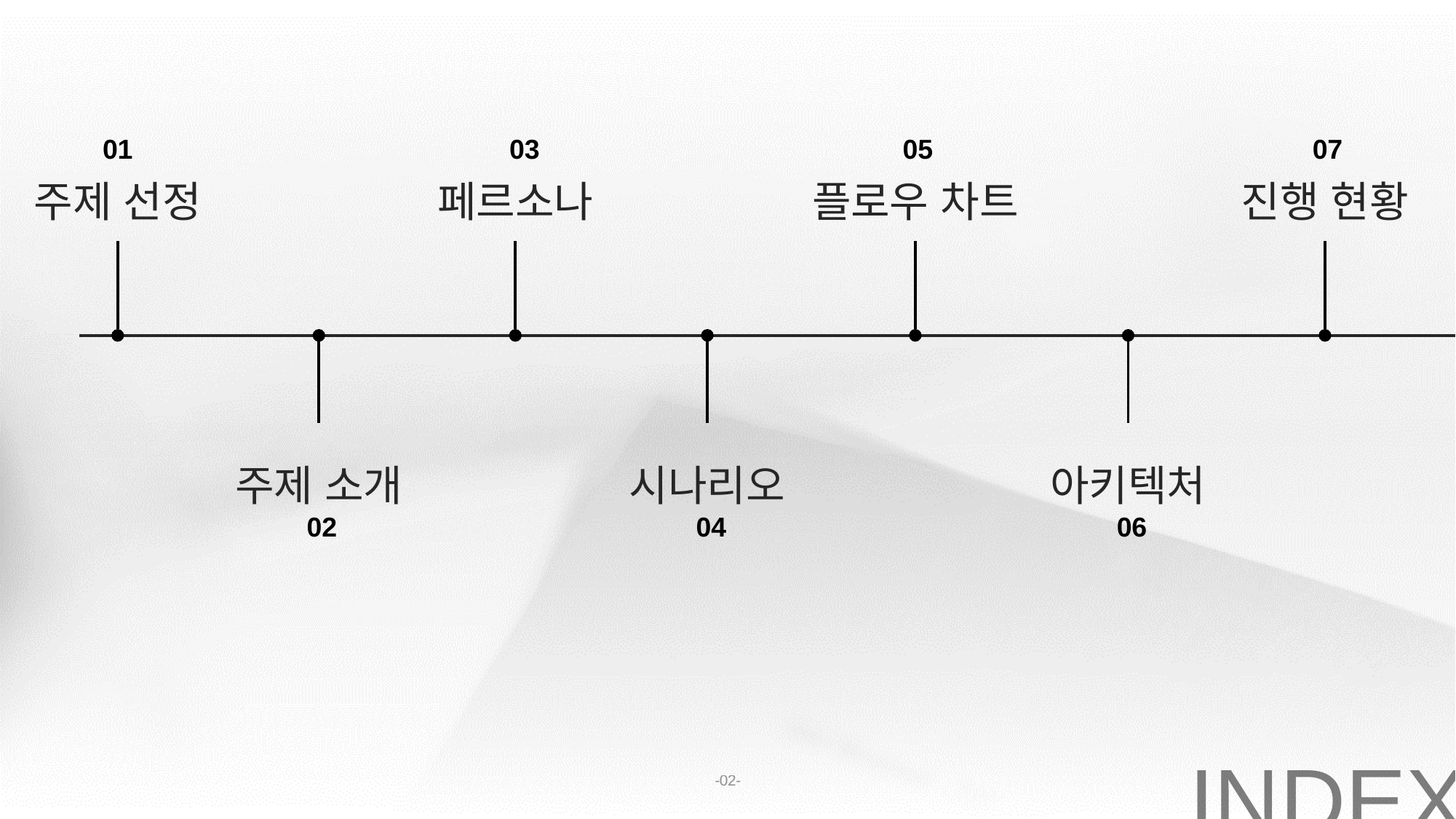

01
03
05
07
주제 선정
페르소나
플로우 차트
진행 현황

주제 소개
시나리오
아키텍처
02
04
06
INDEX
-02-